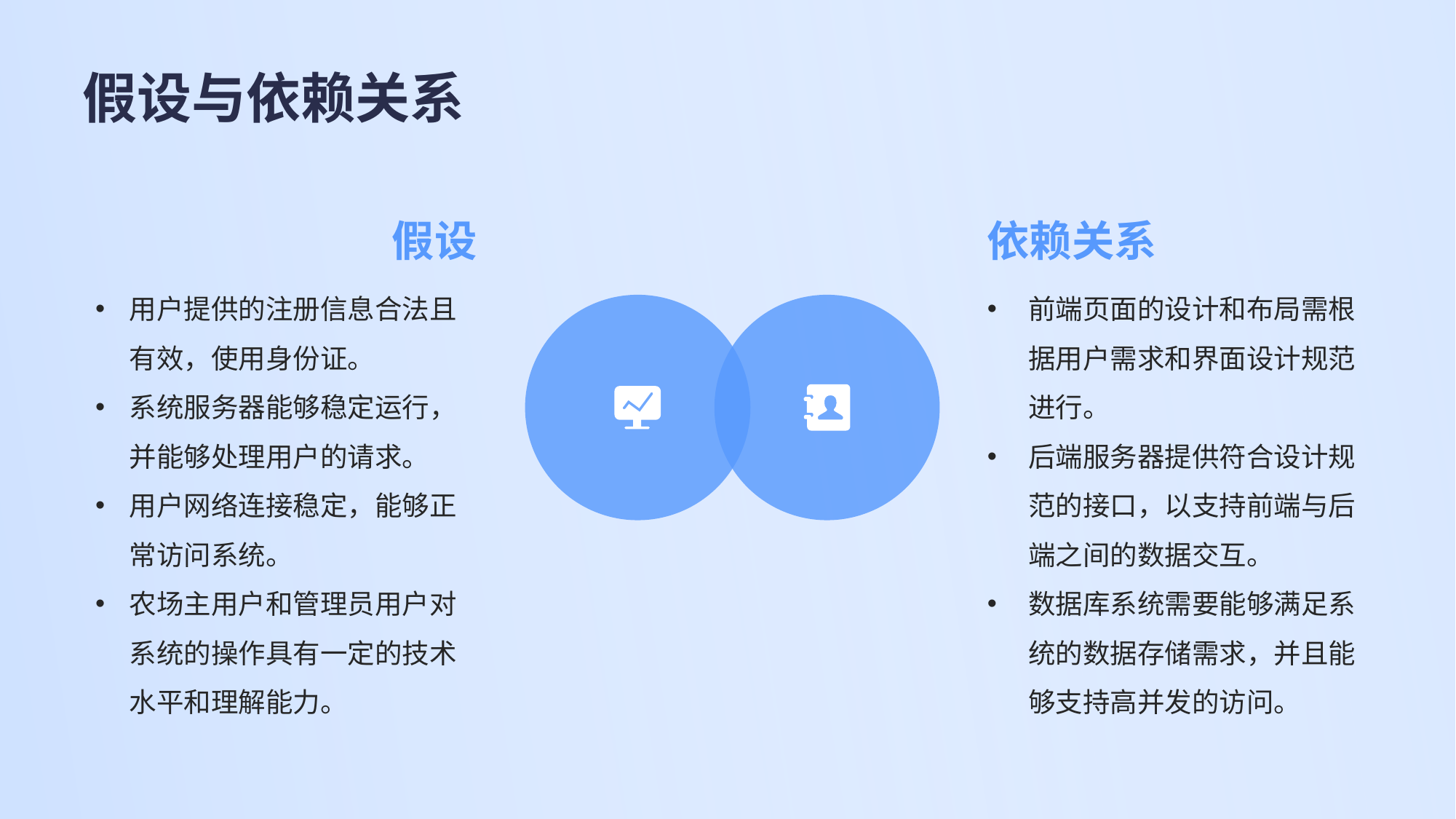

# 假设与依赖关系
假设
依赖关系
用户提供的注册信息合法且有效，使用身份证。
系统服务器能够稳定运行，并能够处理用户的请求。
用户网络连接稳定，能够正常访问系统。
农场主用户和管理员用户对系统的操作具有一定的技术水平和理解能力。
前端页面的设计和布局需根据用户需求和界面设计规范进行。
后端服务器提供符合设计规范的接口，以支持前端与后端之间的数据交互。
数据库系统需要能够满足系统的数据存储需求，并且能够支持高并发的访问。